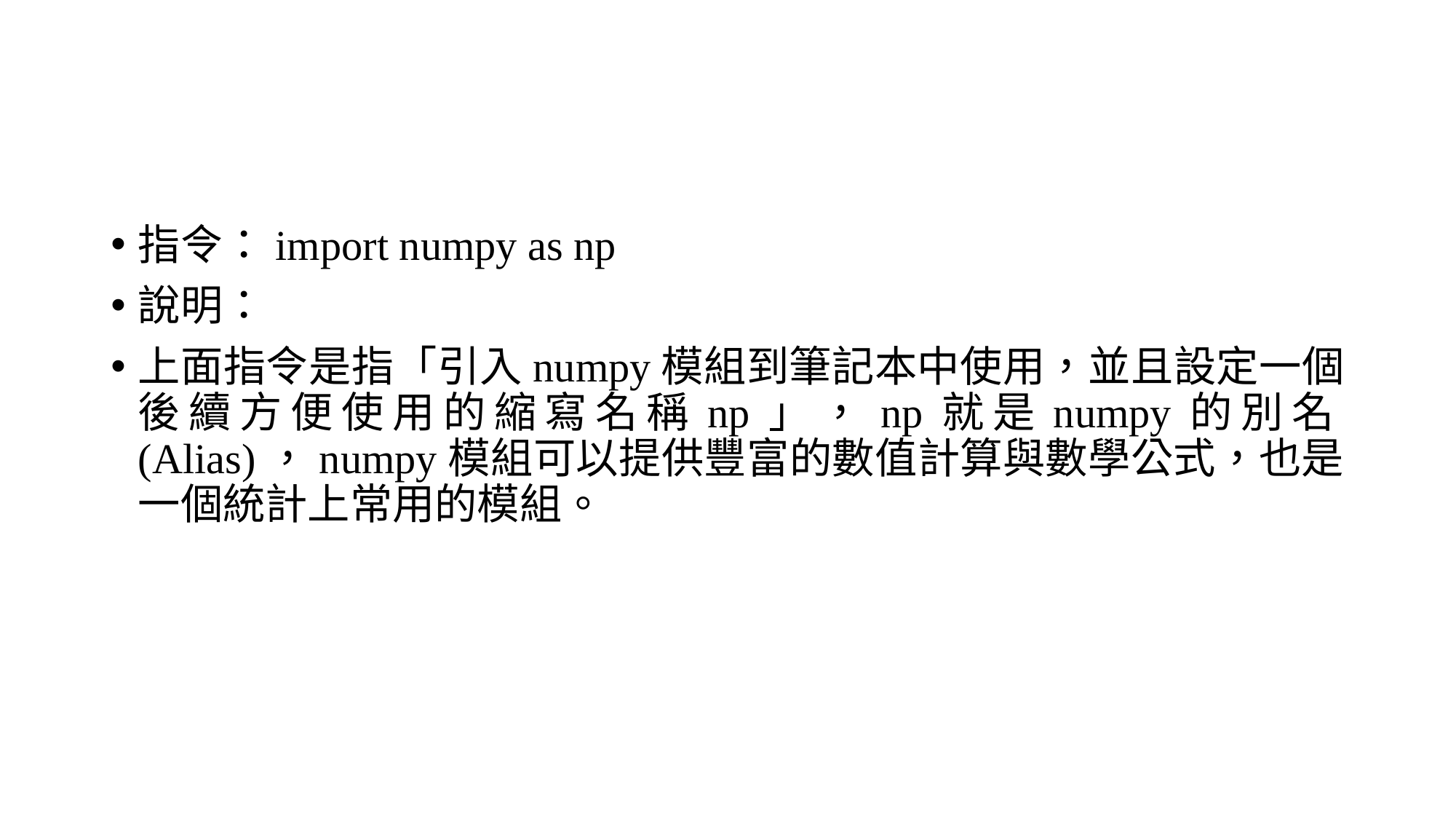

#
指令：import numpy as np
說明：
上面指令是指「引入numpy模組到筆記本中使用，並且設定一個後續方便使用的縮寫名稱np」，np就是numpy的別名(Alias)，numpy模組可以提供豐富的數值計算與數學公式，也是一個統計上常用的模組。